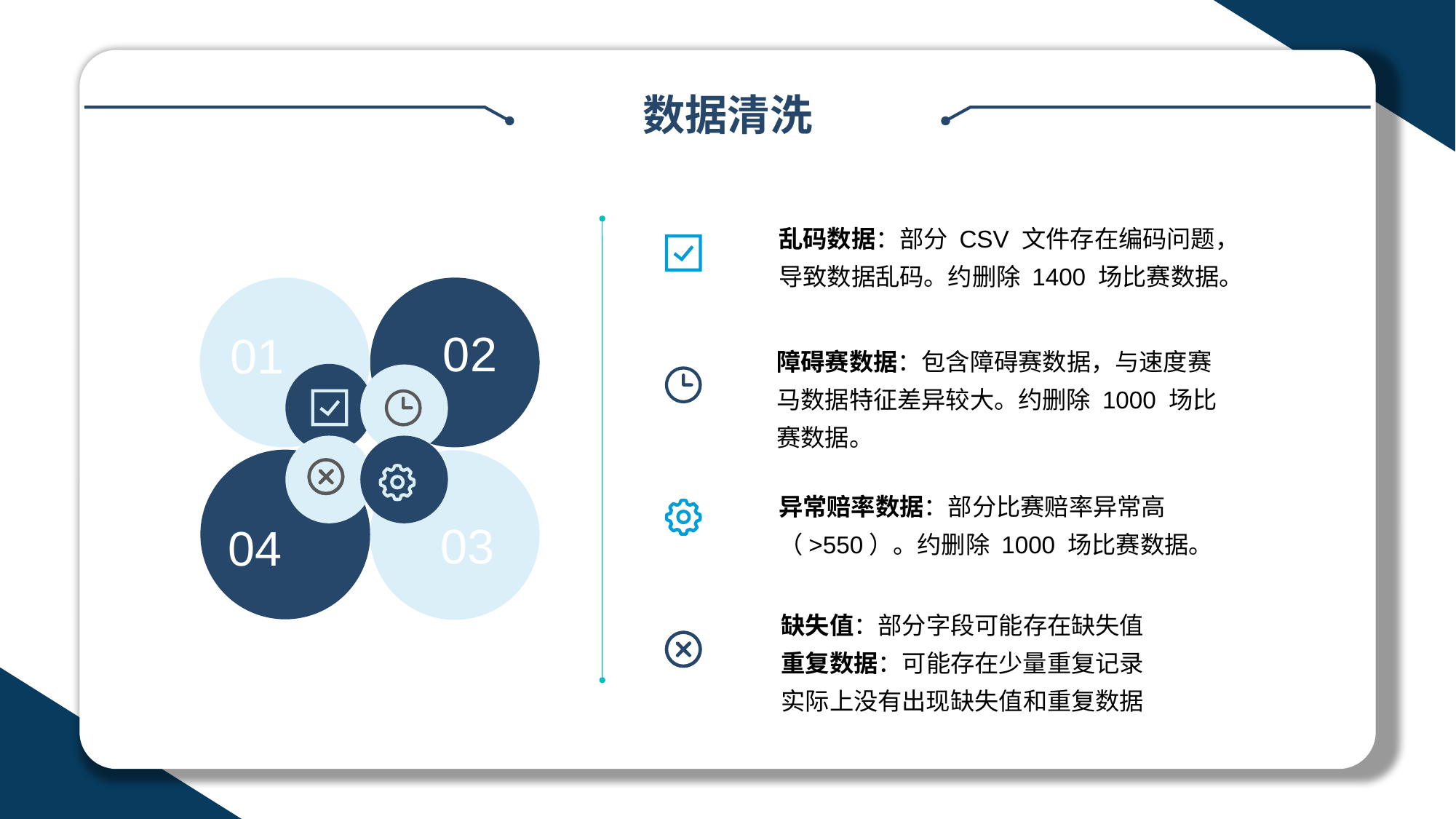

数据清洗
乱码数据：部分 CSV 文件存在编码问题，导致数据乱码。约删除 1400 场比赛数据。

02
01

03
04
障碍赛数据：包含障碍赛数据，与速度赛马数据特征差异较大。约删除 1000 场比赛数据。

异常赔率数据：部分比赛赔率异常高（>550）。约删除 1000 场比赛数据。

缺失值：部分字段可能存在缺失值
重复数据：可能存在少量重复记录
实际上没有出现缺失值和重复数据